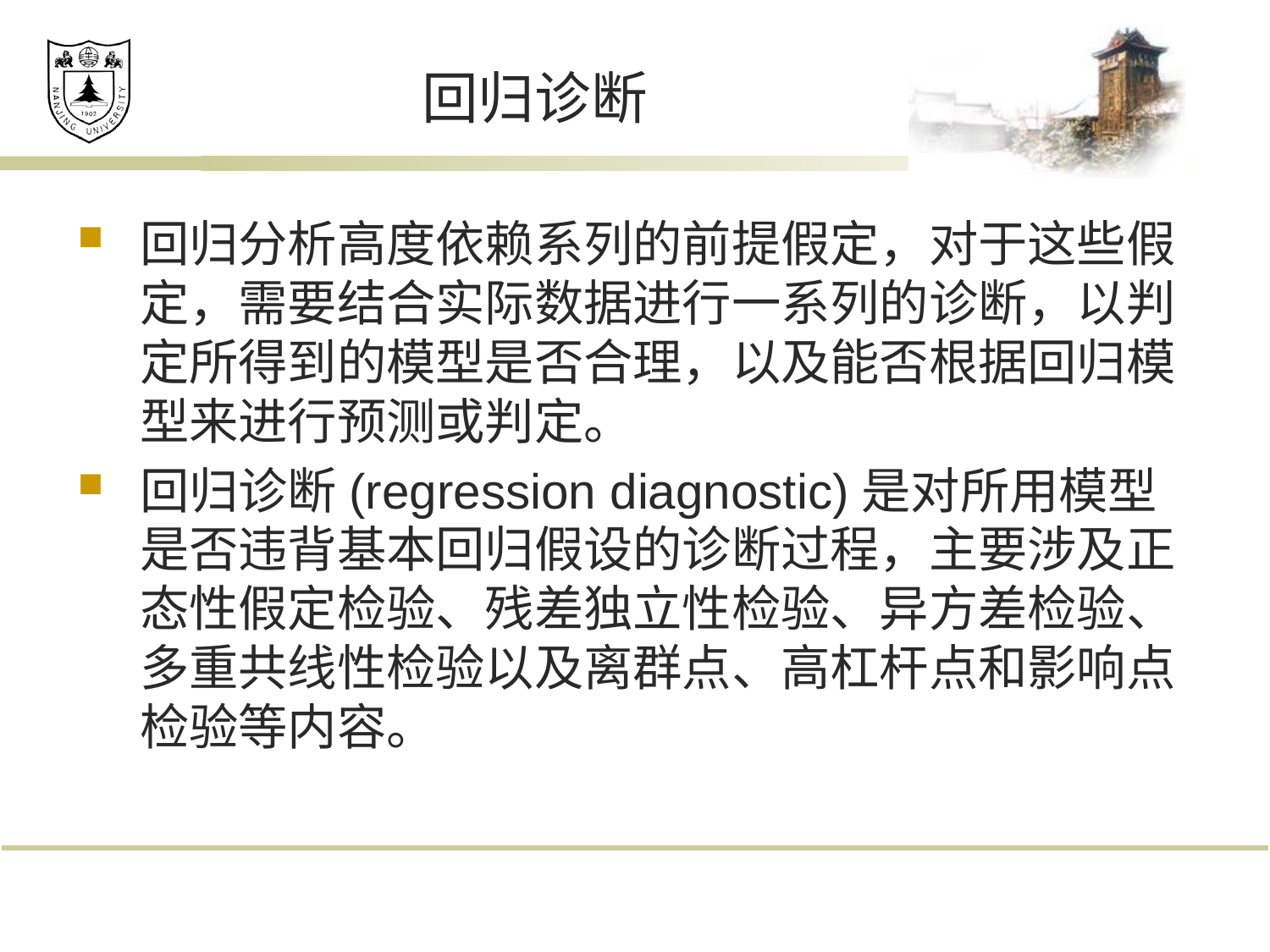

# 回归诊断
回归分析高度依赖系列的前提假定，对于这些假定，需要结合实际数据进行一系列的诊断，以判定所得到的模型是否合理，以及能否根据回归模型来进行预测或判定。
回归诊断(regression diagnostic)是对所用模型是否违背基本回归假设的诊断过程，主要涉及正态性假定检验、残差独立性检验、异方差检验、多重共线性检验以及离群点、高杠杆点和影响点检验等内容。